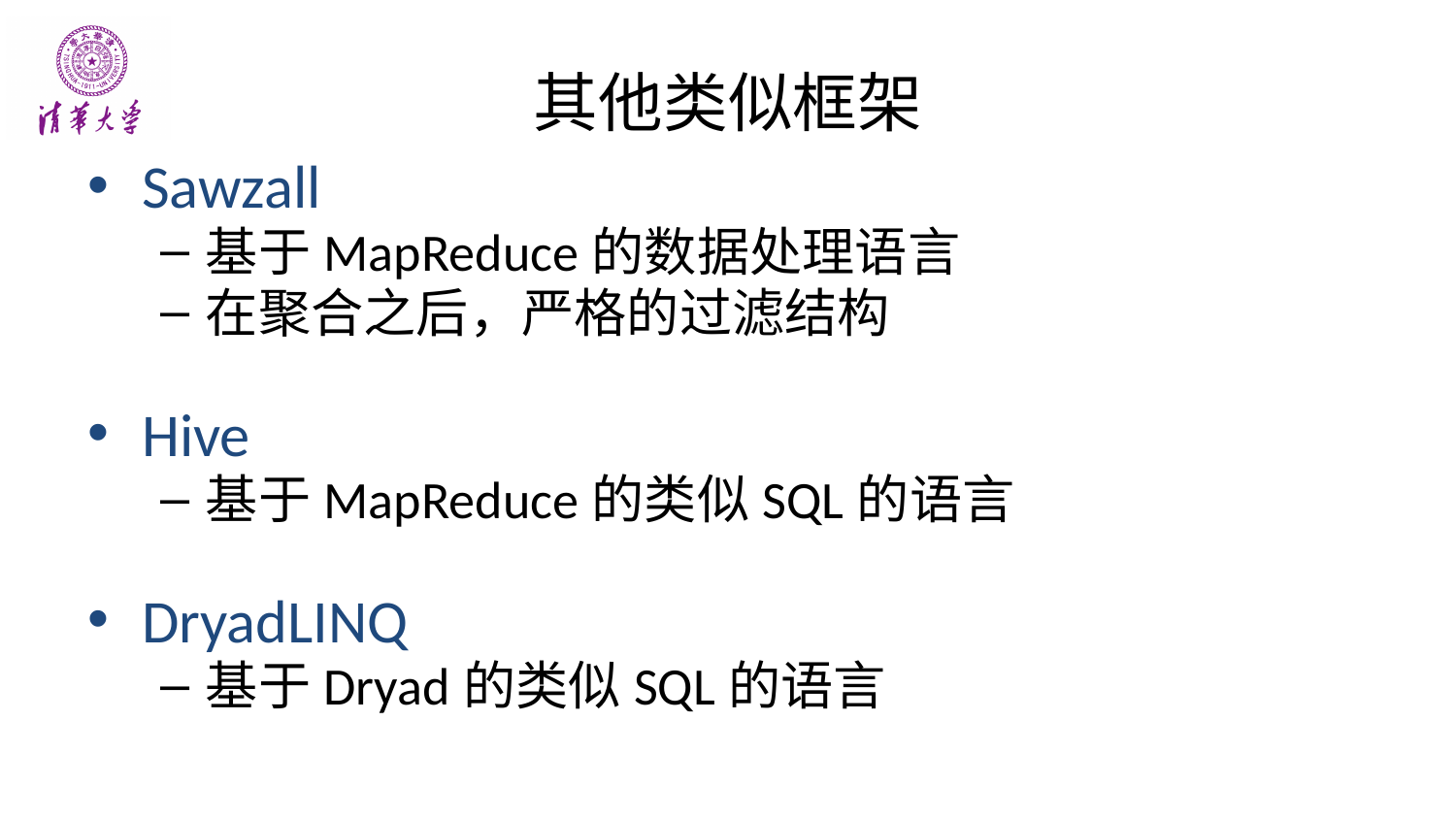

# 其他类似框架
Sawzall
基于MapReduce的数据处理语言
在聚合之后，严格的过滤结构

Hive
基于MapReduce的类似SQL的语言

DryadLINQ
基于Dryad的类似SQL的语言